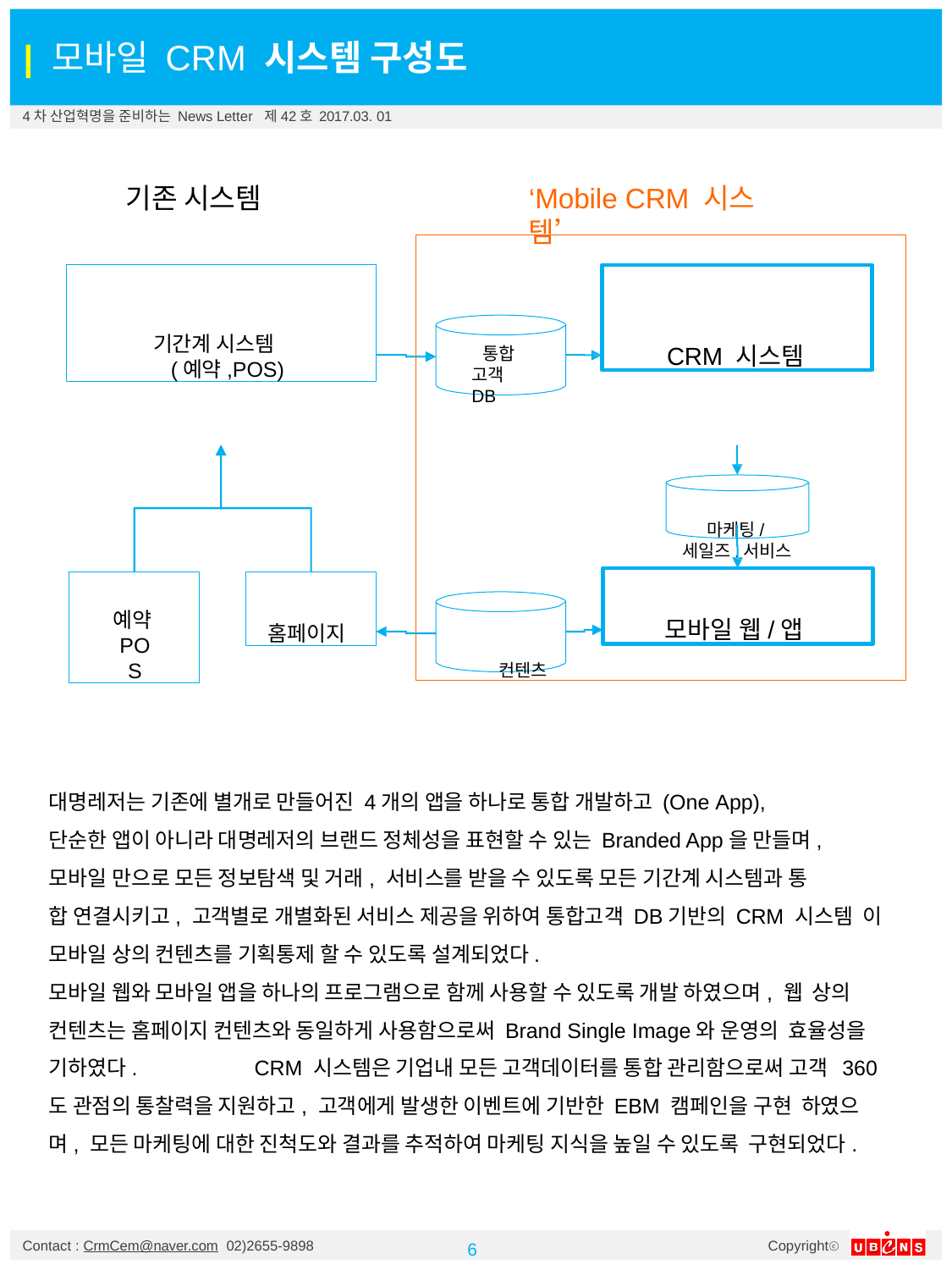

| 모바일 CRM 시스템 구성도
4차 산업혁명을 준비하는 News Letter  제42호 2017.03. 01
기존 시스템
‘Mobile CRM 시스템’

통합  고객DB

마케팅/  세일즈.서비스

컨텐츠

기간계 시스템  (예약,POS)

CRM 시스템

모바일 웹/앱

예약  POS

홈페이지

대명레저는 기존에 별개로 만들어진 4개의 앱을 하나로 통합 개발하고 (One App),
단순한 앱이 아니라 대명레저의 브랜드 정체성을 표현할 수 있는 Branded App을 만들며,  모바일 만으로 모든 정보탐색 및 거래, 서비스를 받을 수 있도록 모든 기간계 시스템과 통
합 연결시키고, 고객별로 개별화된 서비스 제공을 위하여 통합고객 DB기반의 CRM 시스템  이 모바일 상의 컨텐츠를 기획통제 할 수 있도록 설계되었다.
모바일 웹와 모바일 앱을 하나의 프로그램으로 함께 사용할 수 있도록 개발 하였으며, 웹  상의 컨텐츠는 홈페이지 컨텐츠와 동일하게 사용함으로써 Brand Single Image와 운영의  효율성을 기하였다.	CRM 시스템은 기업내 모든 고객데이터를 통합 관리함으로써 고객  360도 관점의 통찰력을 지원하고, 고객에게 발생한 이벤트에 기반한 EBM 캠페인을 구현  하였으며, 모든 마케팅에 대한 진척도와 결과를 추적하여 마케팅 지식을 높일 수 있도록  구현되었다.
Contact : CrmCem@naver.com 02)2655-9898
Copyrightⓒ
6